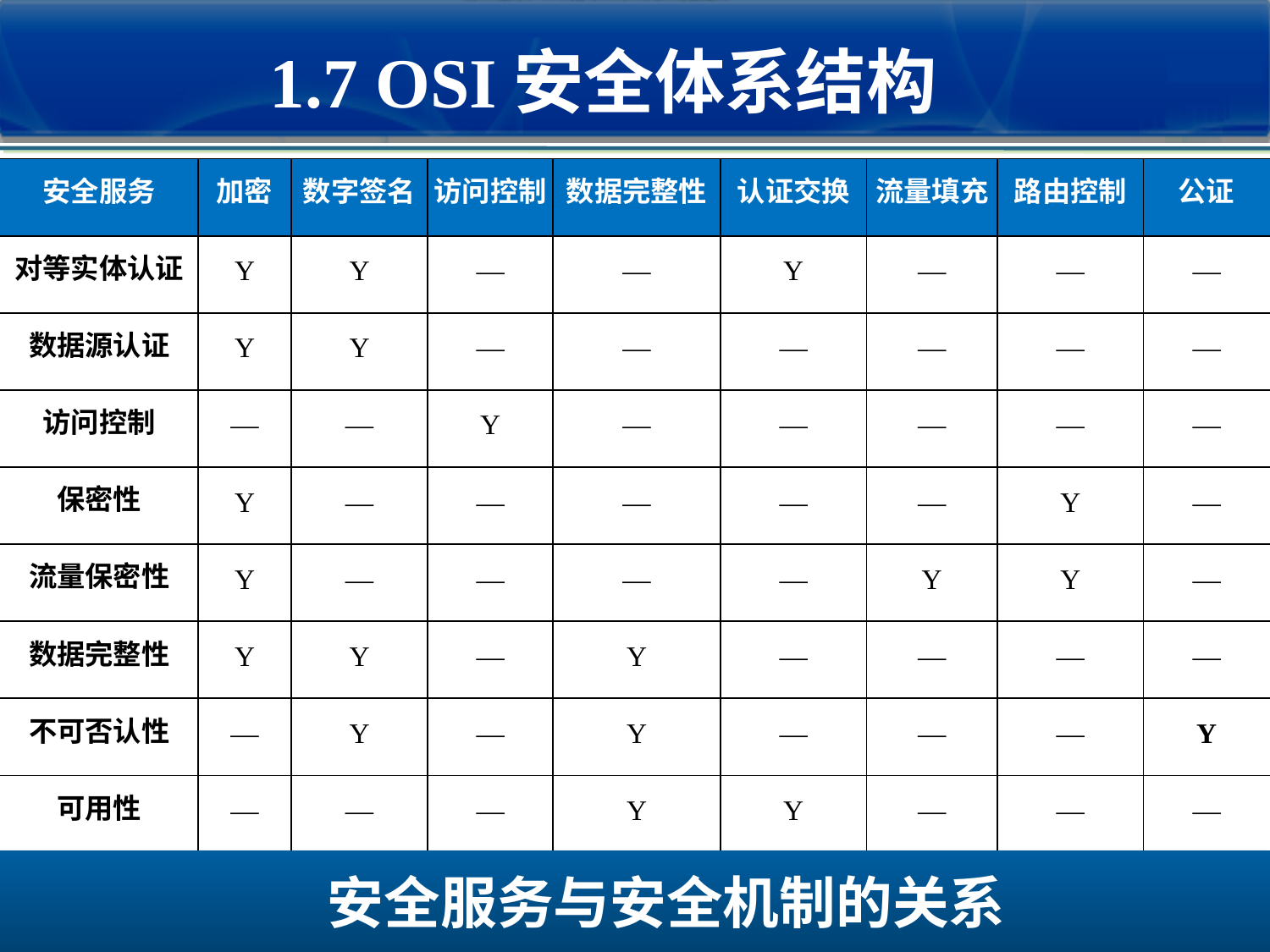

1.7 OSI安全体系结构
| 安全服务 | 加密 | 数字签名 | 访问控制 | 数据完整性 | 认证交换 | 流量填充 | 路由控制 | 公证 |
| --- | --- | --- | --- | --- | --- | --- | --- | --- |
| 对等实体认证 | Y | Y | — | — | Y | — | — | — |
| 数据源认证 | Y | Y | — | — | — | — | — | — |
| 访问控制 | — | — | Y | — | — | — | — | — |
| 保密性 | Y | — | — | — | — | — | Y | — |
| 流量保密性 | Y | — | — | — | — | Y | Y | — |
| 数据完整性 | Y | Y | — | Y | — | — | — | — |
| 不可否认性 | — | Y | — | Y | — | — | — | Y |
| 可用性 | — | — | — | Y | Y | — | — | — |
安全服务与安全机制的关系